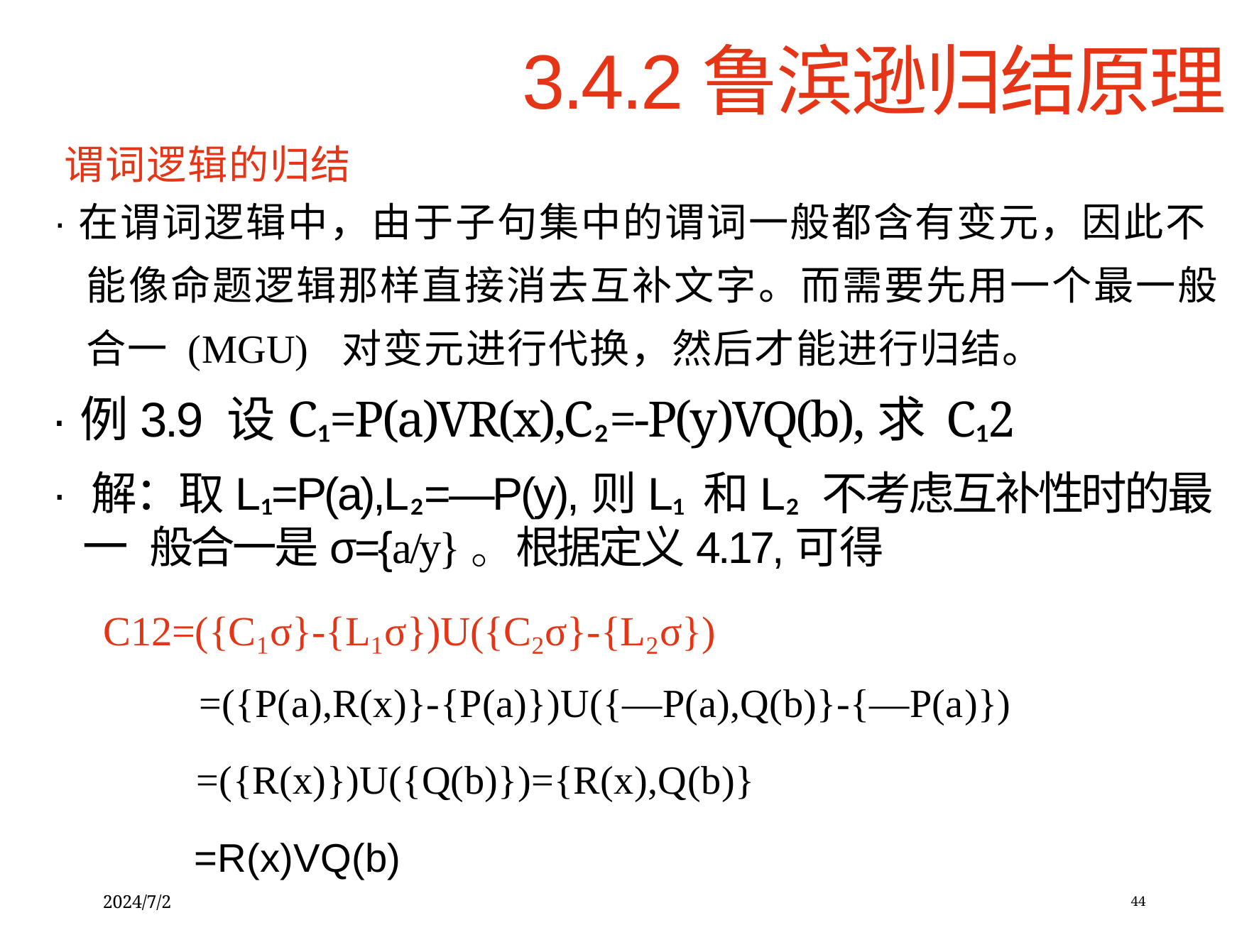

3.4.2鲁滨逊归结原理
谓词逻辑的归结
·在谓词逻辑中，由于子句集中的谓词一般都含有变元，因此不
能像命题逻辑那样直接消去互补文字。而需要先用一个最一般 合一 (MGU)  对变元进行代换，然后才能进行归结。
·例3.9 设C₁=P(a)VR(x),C₂=-P(y)VQ(b),求 C₁2
· 解：取L₁=P(a),L₂=—P(y),则L₁ 和L₂ 不考虑互补性时的最一  般合一是σ={a/y}。根据定义4.17,可得

C12=({C₁σ}-{L₁σ})U({C₂σ}-{L₂σ})

=({P(a),R(x)}-{P(a)})U({—P(a),Q(b)}-{—P(a)})
=({R(x)})U({Q(b)})={R(x),Q(b)}

=R(x)VQ(b)

2024/7/2

44